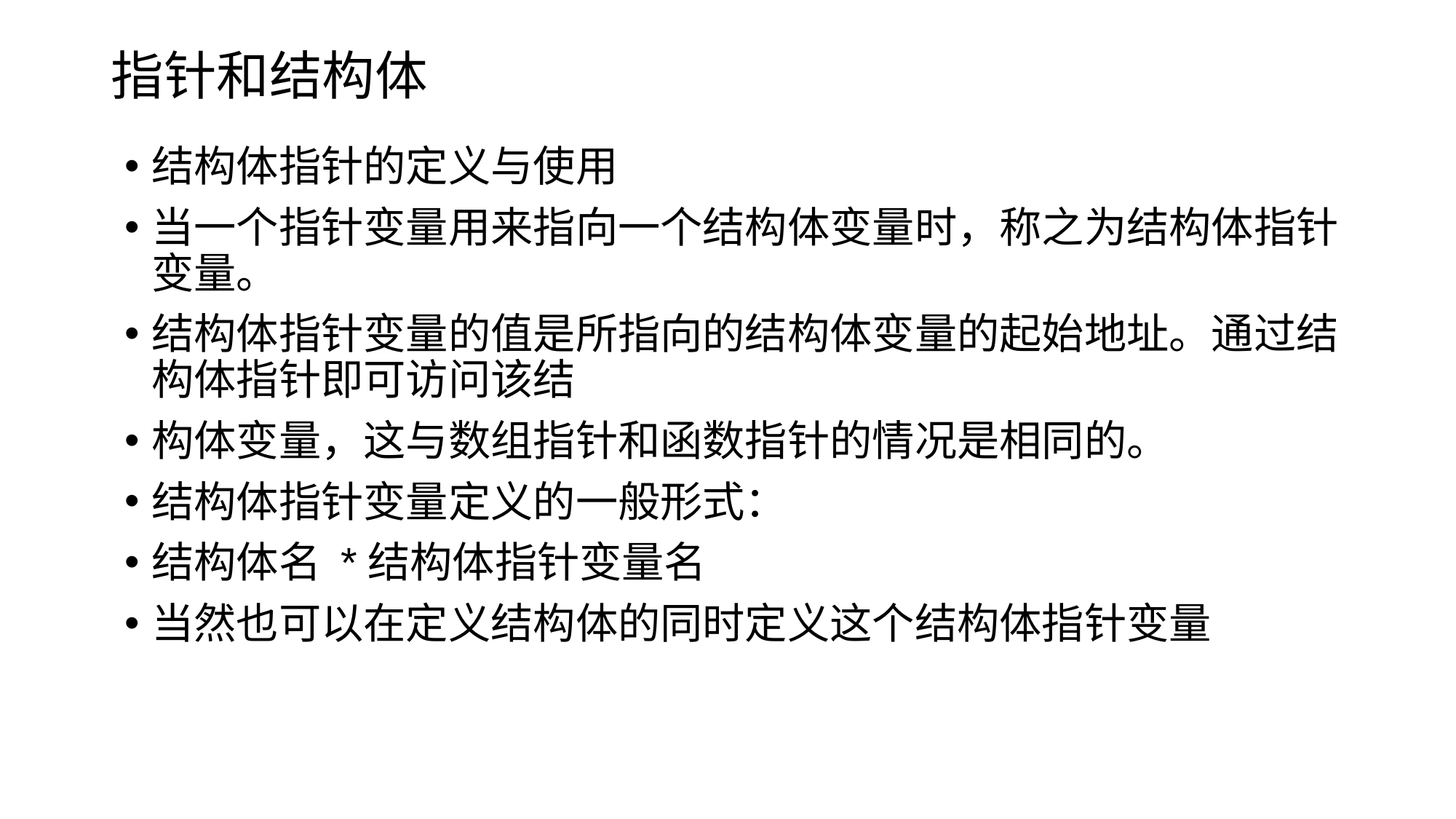

# 指针和结构体
结构体指针的定义与使用
当一个指针变量用来指向一个结构体变量时，称之为结构体指针变量。
结构体指针变量的值是所指向的结构体变量的起始地址。通过结构体指针即可访问该结
构体变量，这与数组指针和函数指针的情况是相同的。
结构体指针变量定义的一般形式：
结构体名 *结构体指针变量名
当然也可以在定义结构体的同时定义这个结构体指针变量